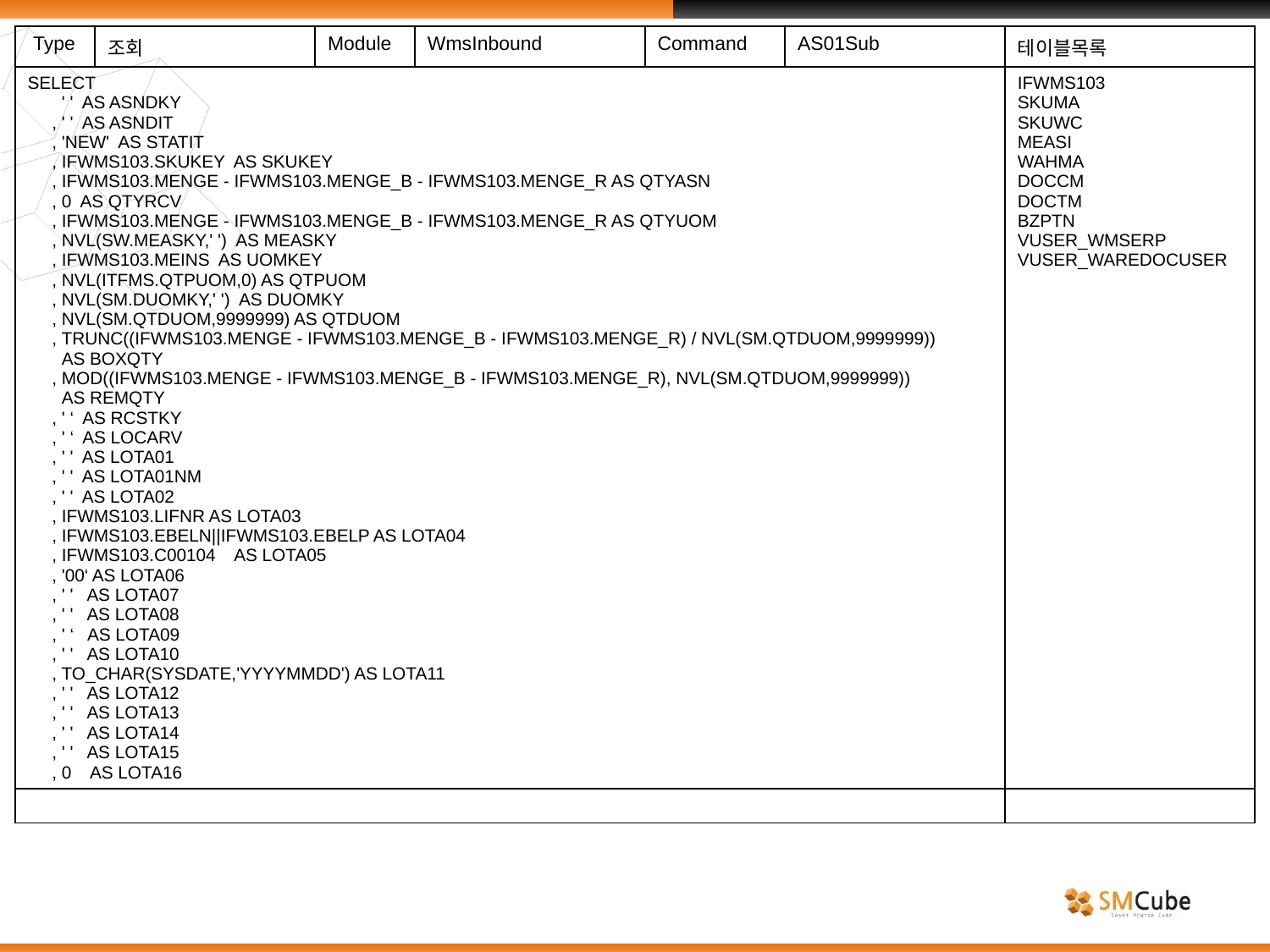

| Type | 조회 | Module | WmsInbound | Command | AS01Sub | 테이블목록 |
| --- | --- | --- | --- | --- | --- | --- |
| SELECT ' ' AS ASNDKY , ' ' AS ASNDIT , 'NEW' AS STATIT , IFWMS103.SKUKEY AS SKUKEY , IFWMS103.MENGE - IFWMS103.MENGE\_B - IFWMS103.MENGE\_R AS QTYASN , 0 AS QTYRCV , IFWMS103.MENGE - IFWMS103.MENGE\_B - IFWMS103.MENGE\_R AS QTYUOM , NVL(SW.MEASKY,' ') AS MEASKY , IFWMS103.MEINS AS UOMKEY , NVL(ITFMS.QTPUOM,0) AS QTPUOM , NVL(SM.DUOMKY,' ') AS DUOMKY , NVL(SM.QTDUOM,9999999) AS QTDUOM , TRUNC((IFWMS103.MENGE - IFWMS103.MENGE\_B - IFWMS103.MENGE\_R) / NVL(SM.QTDUOM,9999999)) AS BOXQTY , MOD((IFWMS103.MENGE - IFWMS103.MENGE\_B - IFWMS103.MENGE\_R), NVL(SM.QTDUOM,9999999)) AS REMQTY , ' ‘ AS RCSTKY , ' ‘ AS LOCARV , ' ' AS LOTA01 , ' ' AS LOTA01NM , ' ' AS LOTA02 , IFWMS103.LIFNR AS LOTA03 , IFWMS103.EBELN||IFWMS103.EBELP AS LOTA04 , IFWMS103.C00104 AS LOTA05 , '00‘ AS LOTA06 , ' ' AS LOTA07 , ' ' AS LOTA08 , ' ‘ AS LOTA09 , ' ' AS LOTA10 , TO\_CHAR(SYSDATE,'YYYYMMDD') AS LOTA11 , ' ' AS LOTA12 , ' ' AS LOTA13 , ' ' AS LOTA14 , ' ' AS LOTA15 , 0 AS LOTA16 |  |  |  |  |  | IFWMS103 SKUMA SKUWC MEASI WAHMA DOCCM DOCTM BZPTN VUSER\_WMSERP VUSER\_WAREDOCUSER |
|  |  |  |  |  |  |  |